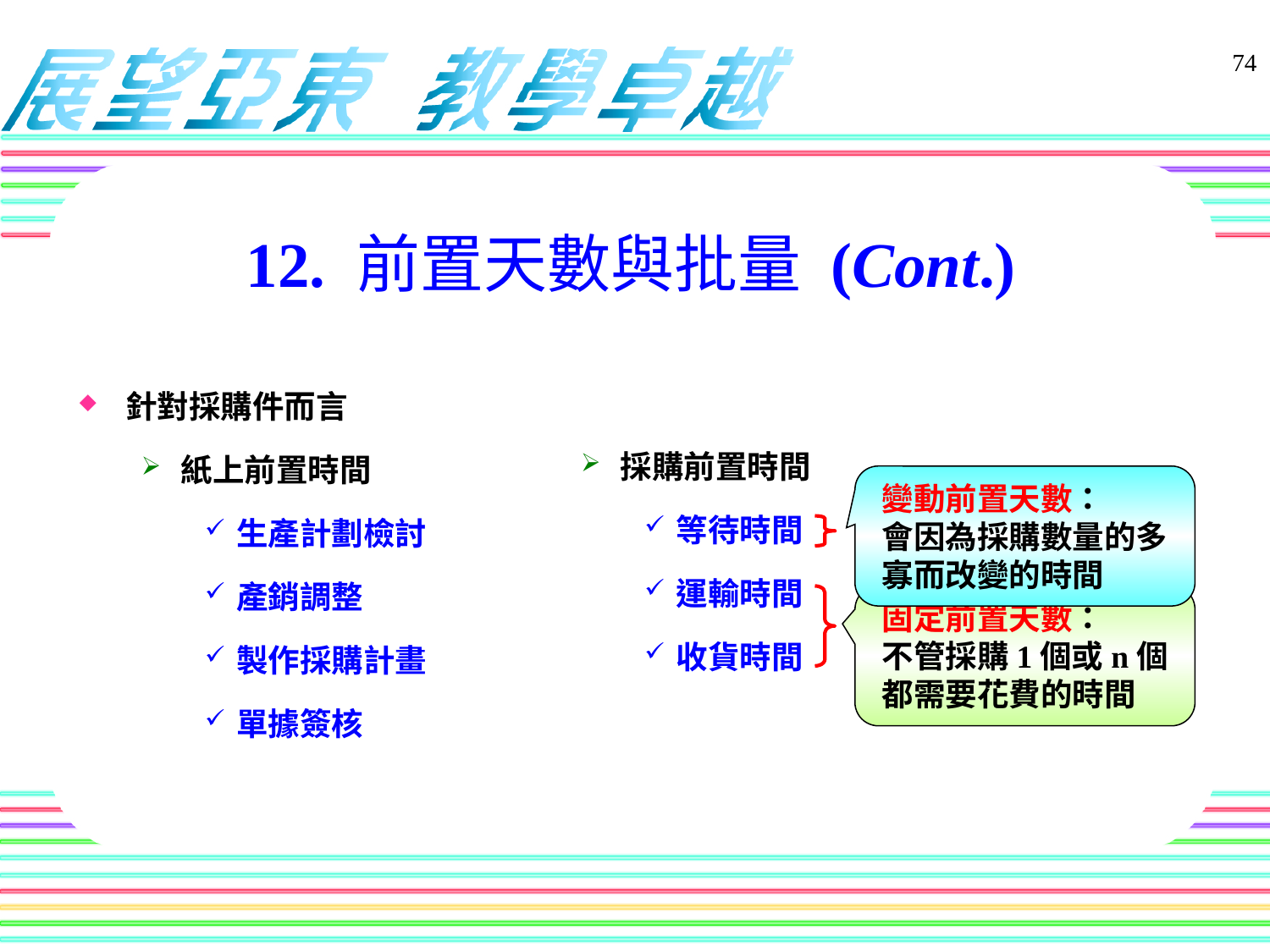

74
12. 前置天數與批量 (Cont.)
針對採購件而言
紙上前置時間
生產計劃檢討
產銷調整
製作採購計畫
單據簽核
採購前置時間
等待時間
運輸時間
收貨時間
變動前置天數：
會因為採購數量的多寡而改變的時間

固定前置天數：
不管採購1個或n個都需要花費的時間